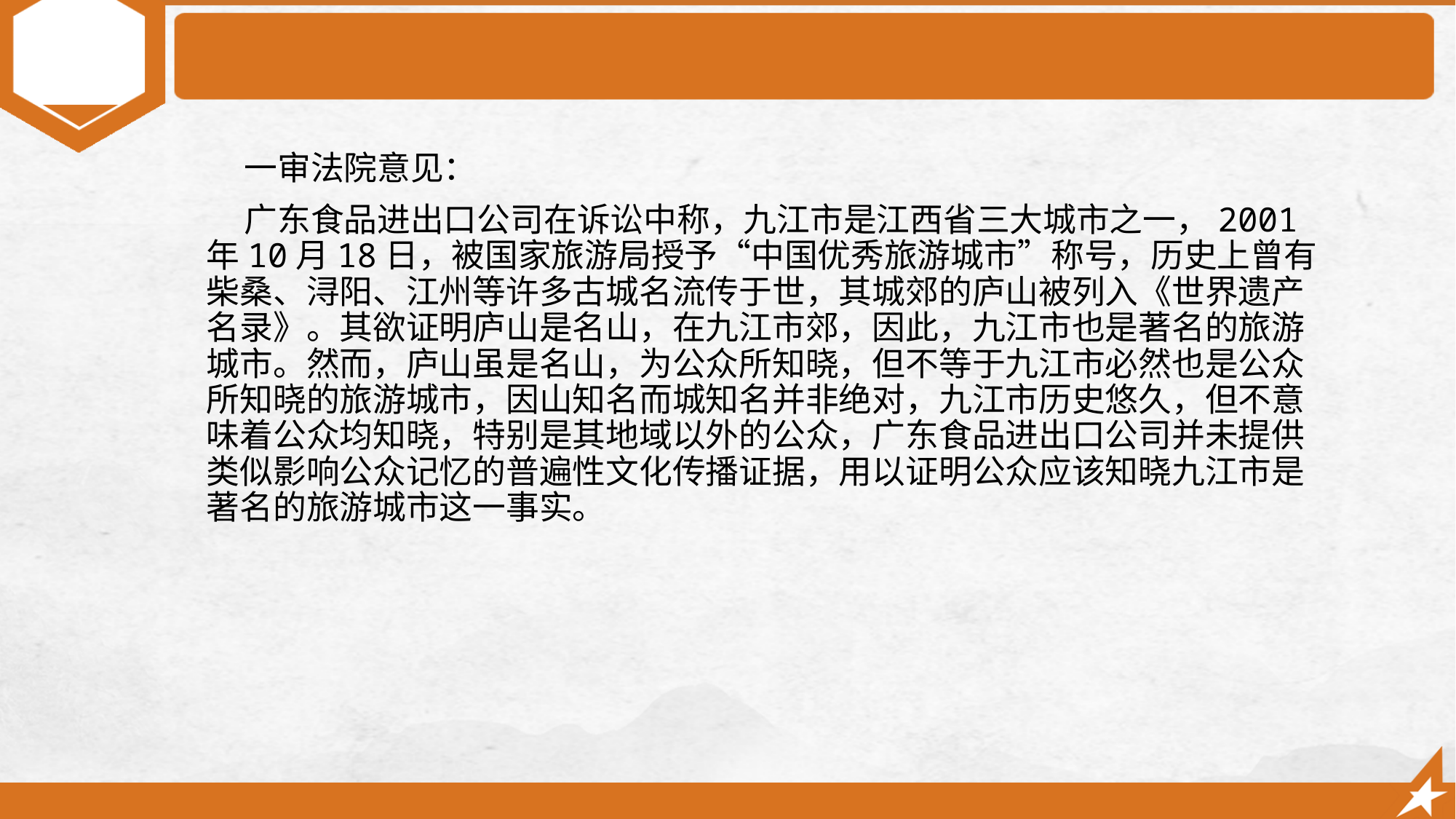

一审法院意见：
    广东食品进出口公司在诉讼中称，九江市是江西省三大城市之一，2001年10月18日，被国家旅游局授予“中国优秀旅游城市”称号，历史上曾有柴桑、浔阳、江州等许多古城名流传于世，其城郊的庐山被列入《世界遗产名录》。其欲证明庐山是名山，在九江市郊，因此，九江市也是著名的旅游城市。然而，庐山虽是名山，为公众所知晓，但不等于九江市必然也是公众所知晓的旅游城市，因山知名而城知名并非绝对，九江市历史悠久，但不意味着公众均知晓，特别是其地域以外的公众，广东食品进出口公司并未提供类似影响公众记忆的普遍性文化传播证据，用以证明公众应该知晓九江市是著名的旅游城市这一事实。